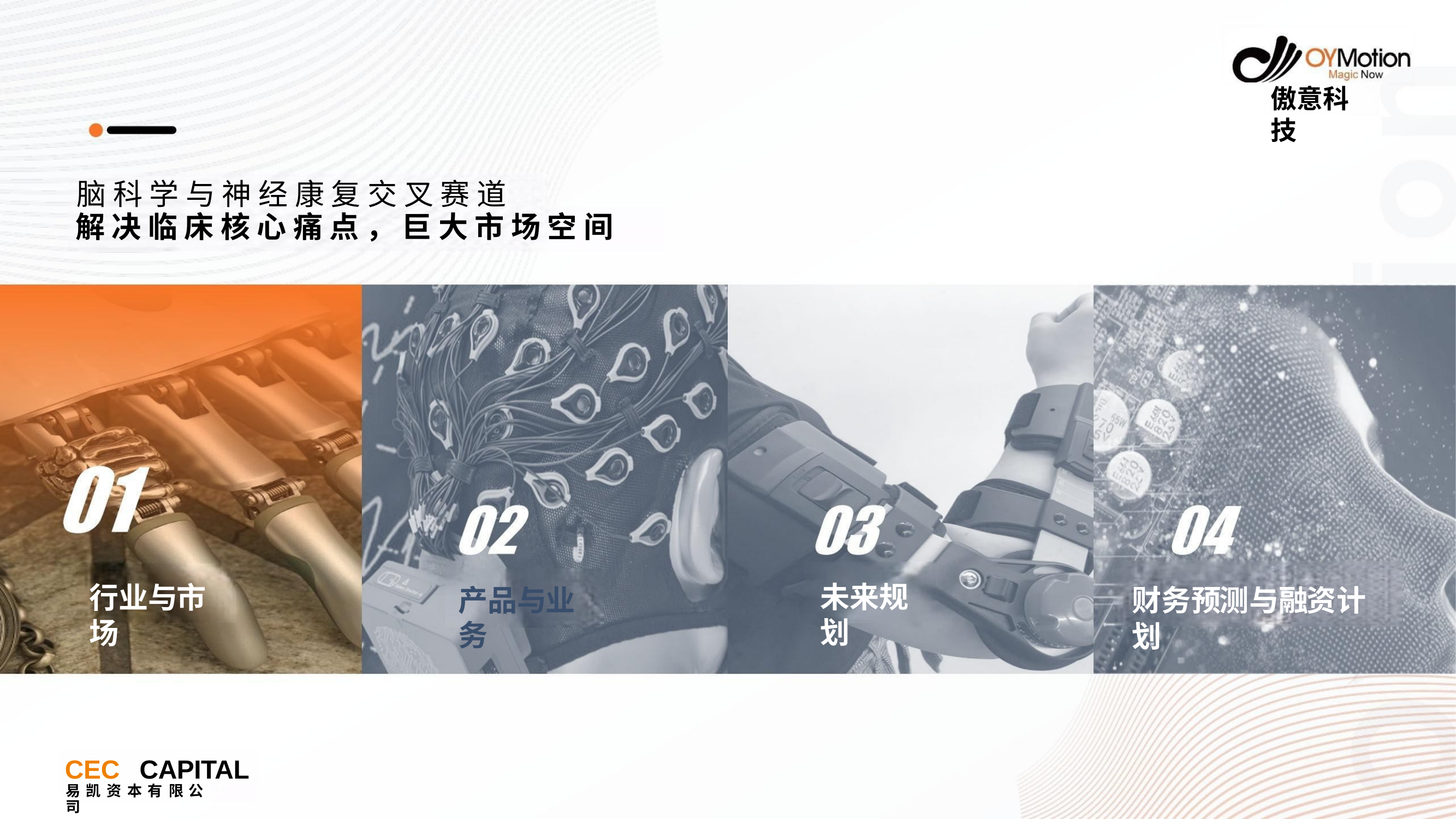

傲意科技
# 脑 科 学 与 神 经 康 复 交 叉 赛 道
解 决 临 床 核 心 痛 点 ， 巨 大 市 场 空 间
未来规划
行业与市场
产品与业务
财务预测与融资计划
CEC	CAPITAL
易 凯 资 本 有 限 公	司